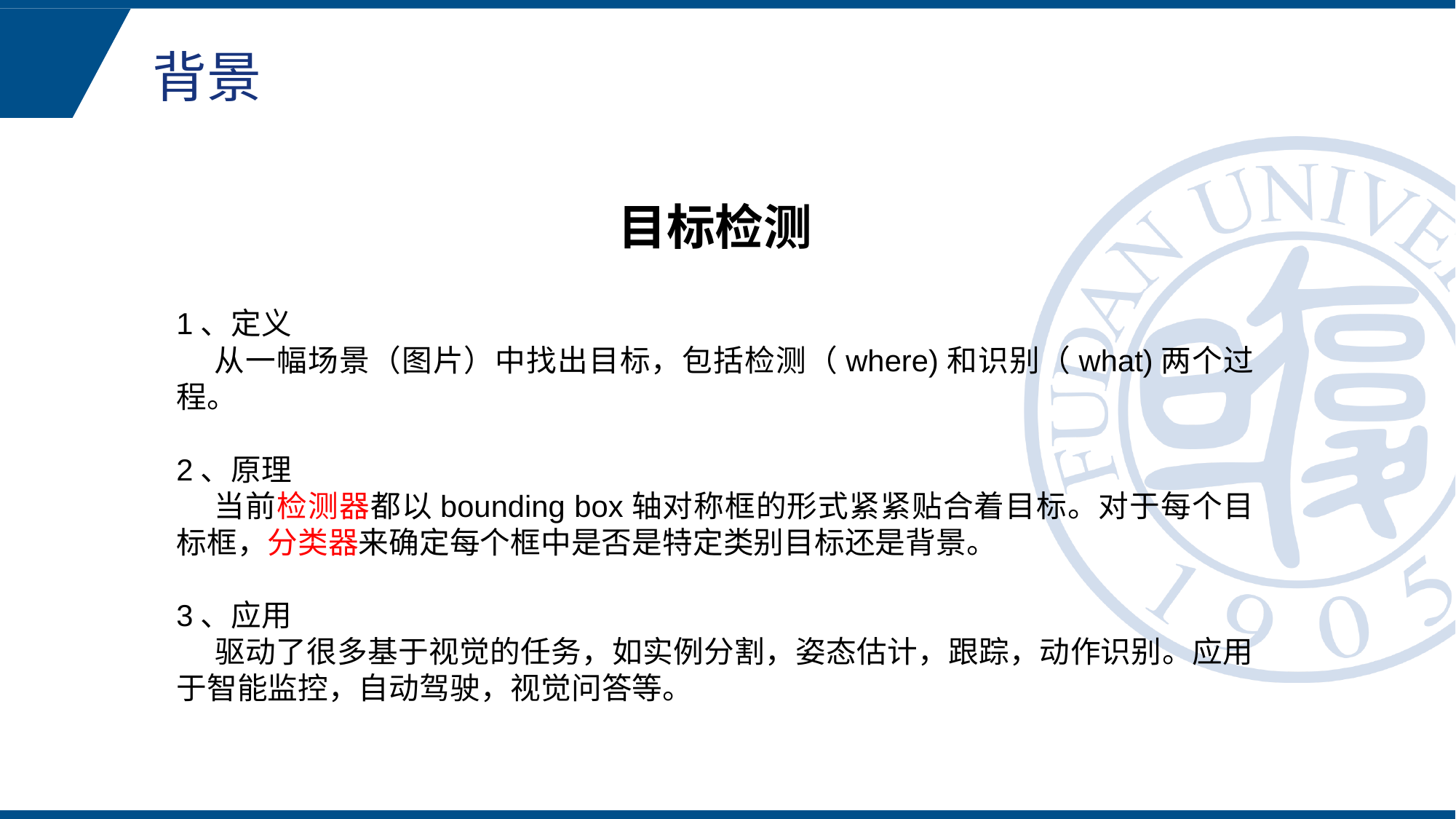

背景
目标检测
1、定义
    从一幅场景（图片）中找出目标，包括检测（where)和识别（what)两个过程。

2、原理
    当前检测器都以bounding box轴对称框的形式紧紧贴合着目标。对于每个目标框，分类器来确定每个框中是否是特定类别目标还是背景。

3、应用
     驱动了很多基于视觉的任务，如实例分割，姿态估计，跟踪，动作识别。应用于智能监控，自动驾驶，视觉问答等。